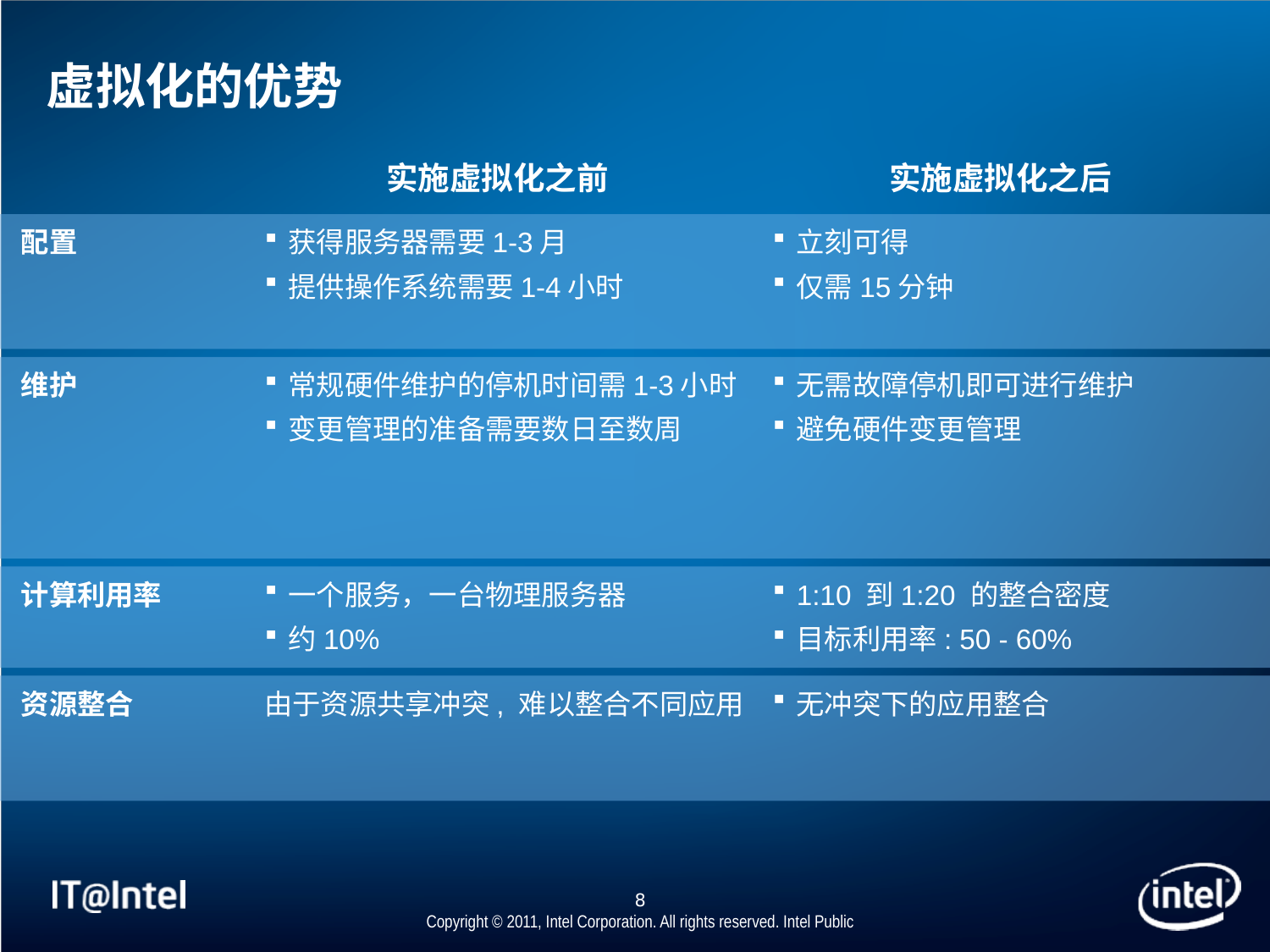

# 虚拟化的优势
实施虚拟化之前
实施虚拟化之后

配置
获得服务器需要1-3月
提供操作系统需要1-4小时
立刻可得
仅需15分钟

维护
常规硬件维护的停机时间需1-3小时
变更管理的准备需要数日至数周
无需故障停机即可进行维护
避免硬件变更管理

计算利用率
一个服务，一台物理服务器
约10%
1:10 到1:20 的整合密度
目标利用率: 50 - 60%

资源整合
由于资源共享冲突, 难以整合不同应用
无冲突下的应用整合